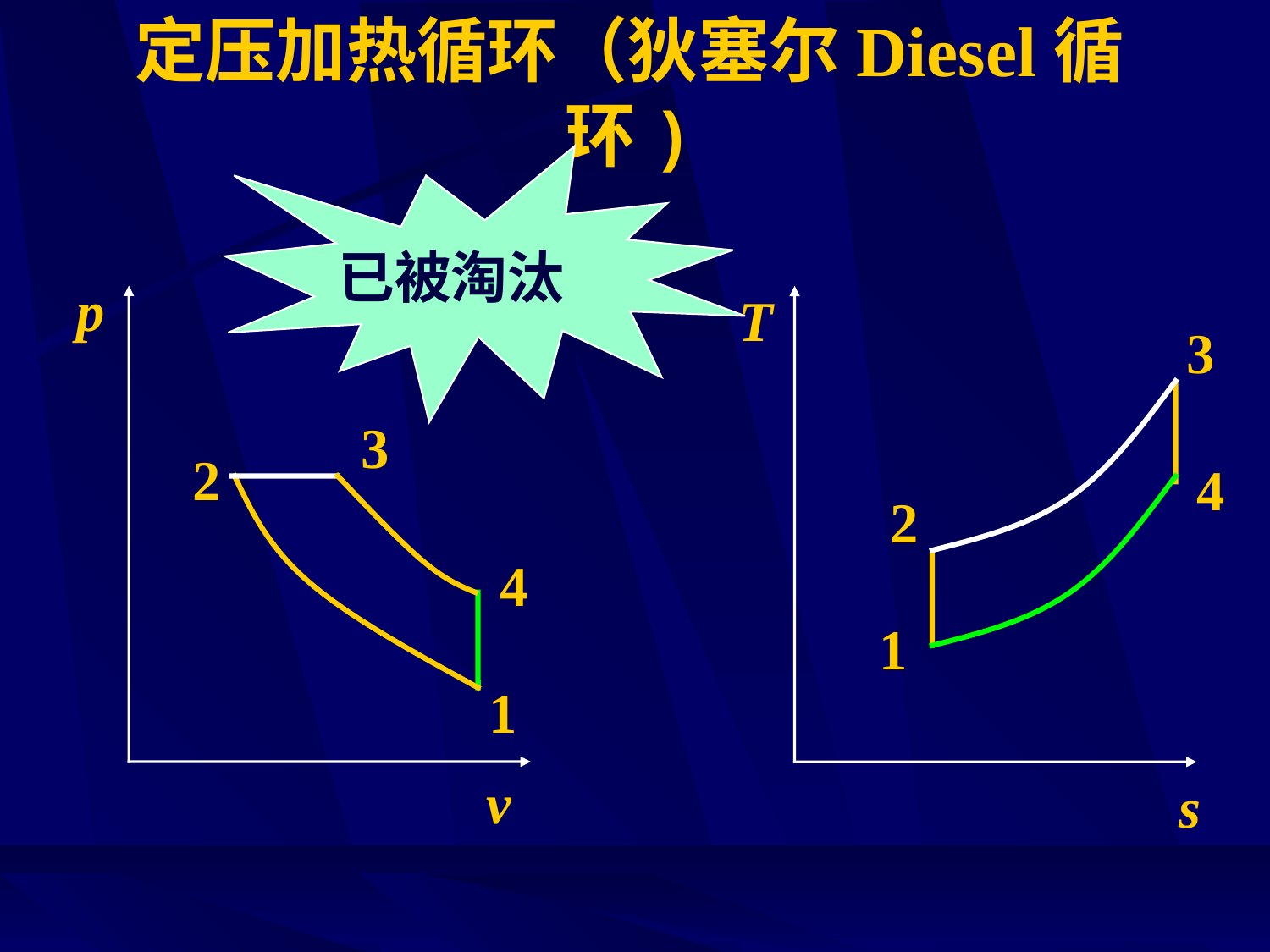

# 定压加热循环（狄塞尔Diesel循环)

已被淘汰
p
T

s

3

3
2
4

2
4

1
1

v